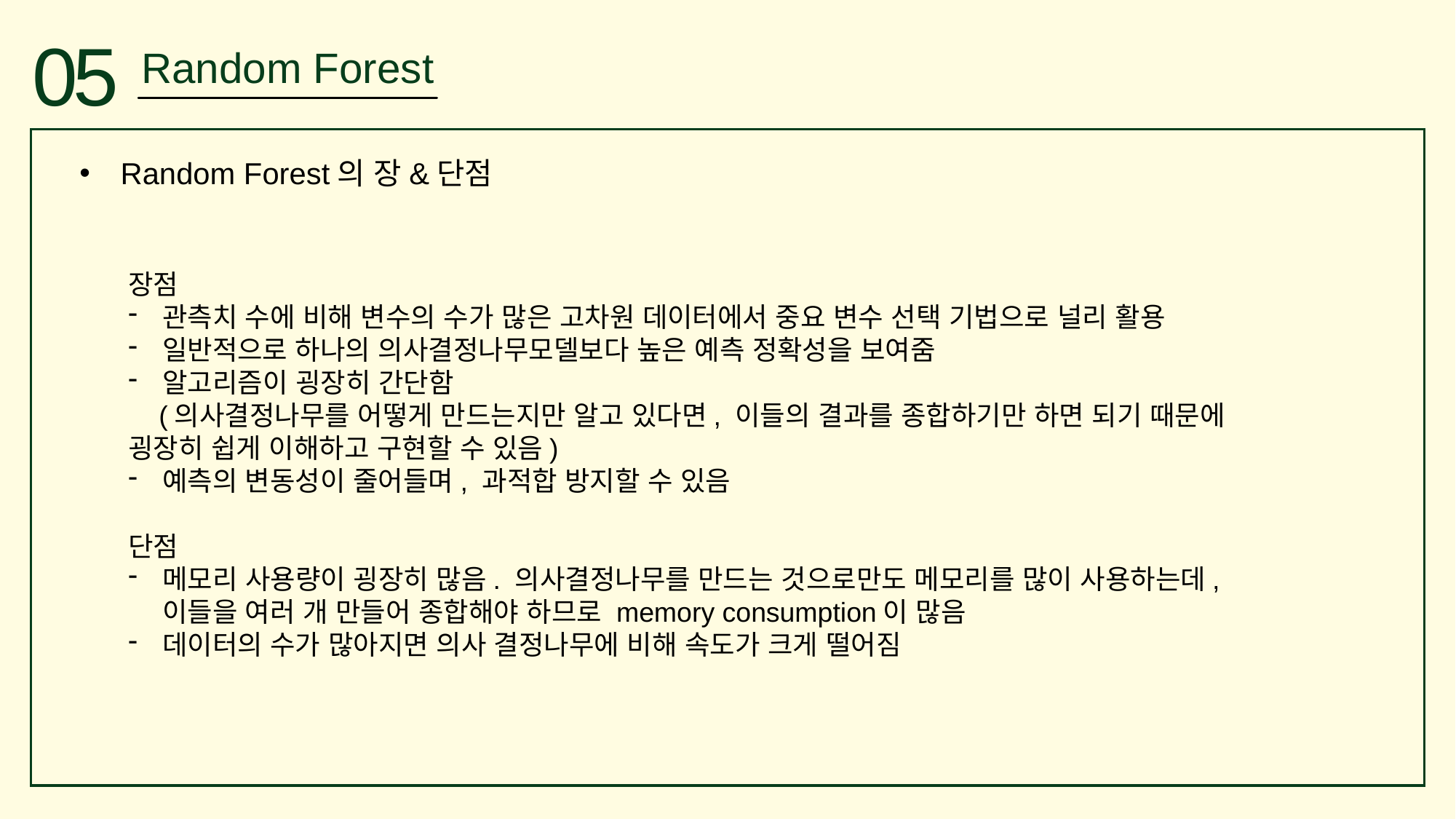

05
Random Forest
Random Forest의 장&단점
장점
관측치 수에 비해 변수의 수가 많은 고차원 데이터에서 중요 변수 선택 기법으로 널리 활용
일반적으로 하나의 의사결정나무모델보다 높은 예측 정확성을 보여줌
알고리즘이 굉장히 간단함
    (의사결정나무를 어떻게 만드는지만 알고 있다면, 이들의 결과를 종합하기만 하면 되기 때문에 굉장히 쉽게 이해하고 구현할 수 있음)
예측의 변동성이 줄어들며, 과적합 방지할 수 있음

단점
메모리 사용량이 굉장히 많음. 의사결정나무를 만드는 것으로만도 메모리를 많이 사용하는데, 이들을 여러 개 만들어 종합해야 하므로 memory consumption이 많음
데이터의 수가 많아지면 의사 결정나무에 비해 속도가 크게 떨어짐